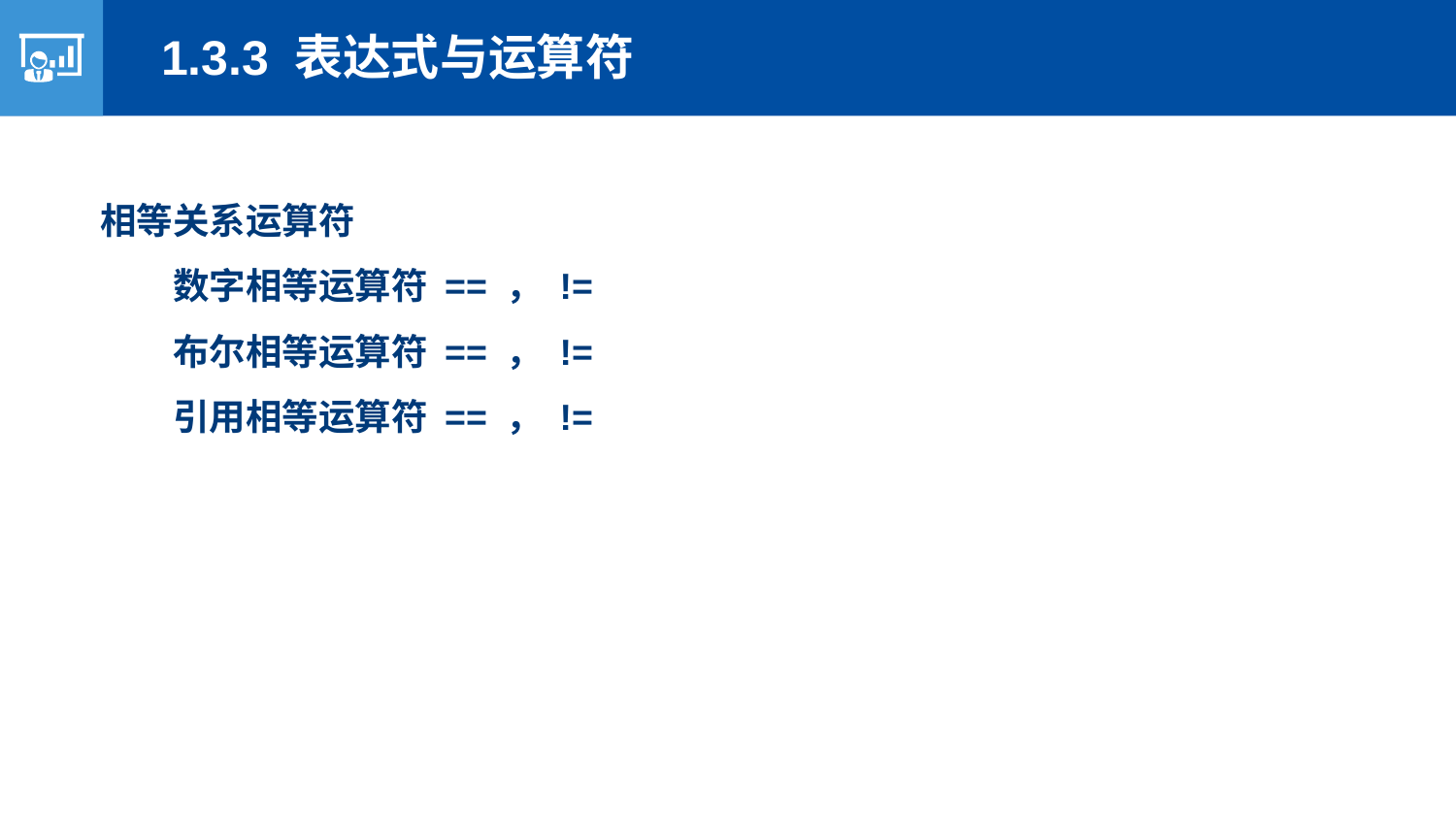

1.3.3 表达式与运算符
相等关系运算符
数字相等运算符 == ， !=
布尔相等运算符 == ， !=
引用相等运算符 == ， !=